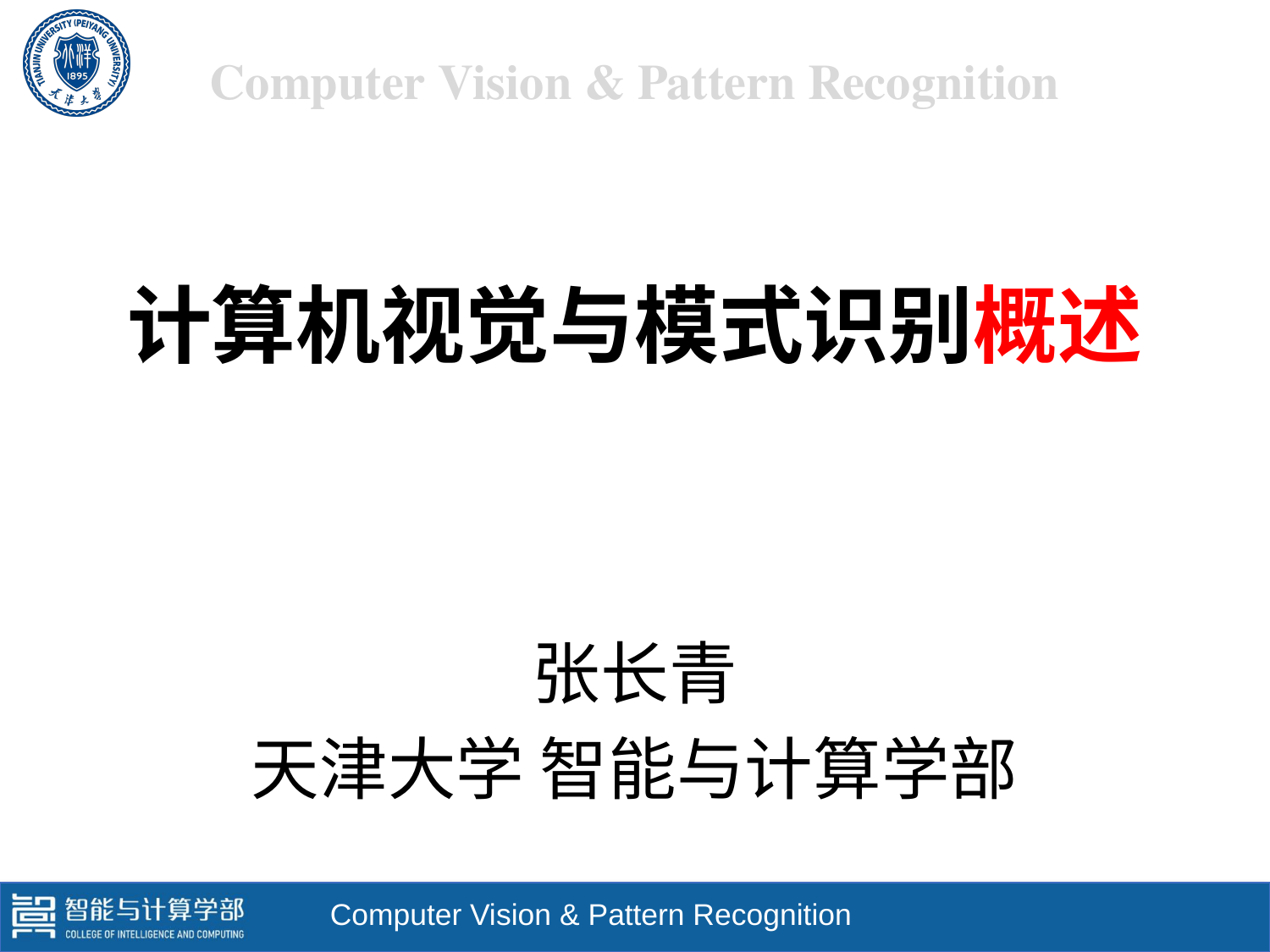

# Computer Vision & Pattern Recognition
计算机视觉与模式识别概述
张长青
天津大学 智能与计算学部